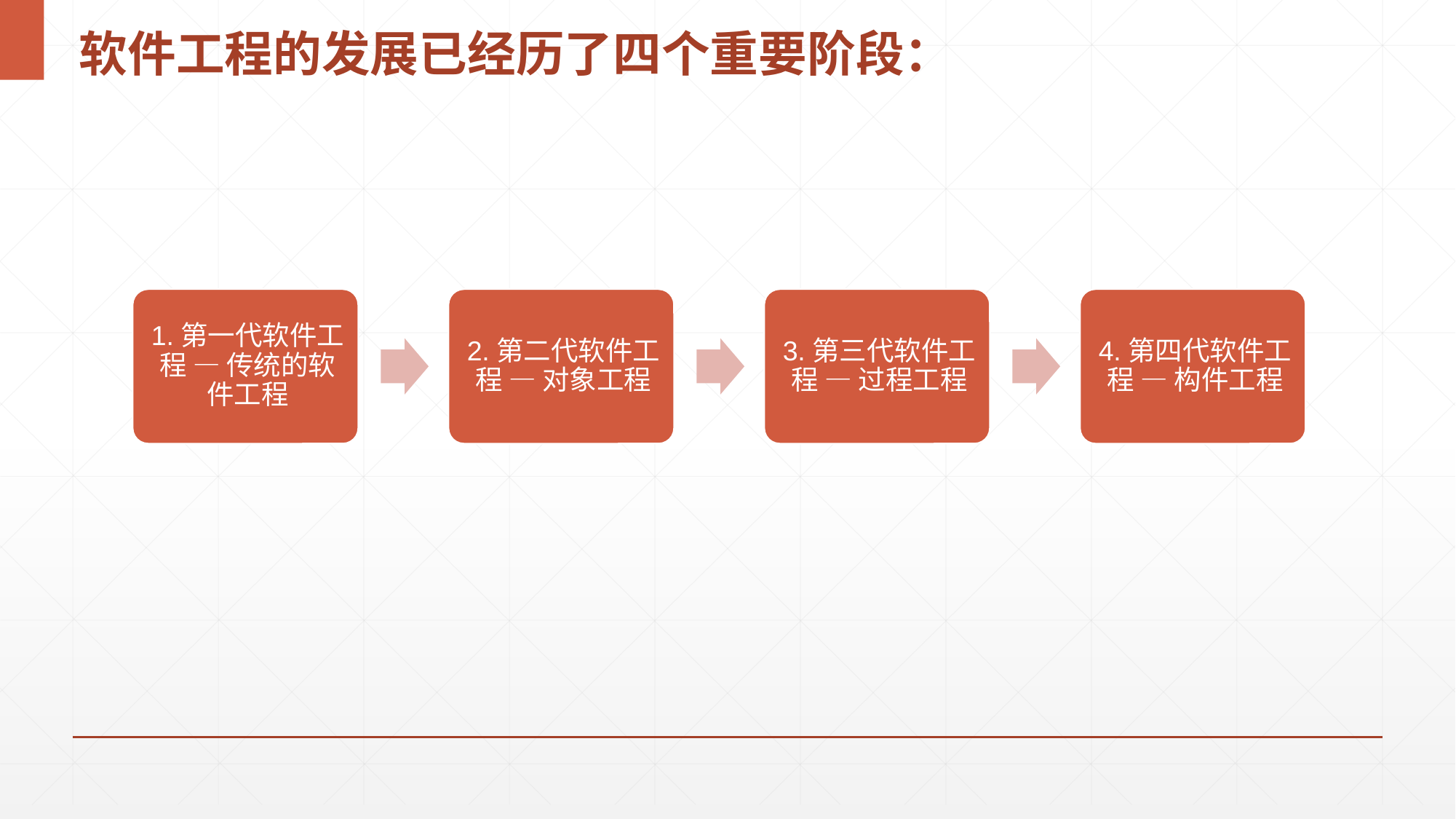

# 软件工程的发展已经历了四个重要阶段：
1.第一代软件工程 — 传统的软件工程

2.第二代软件工程 — 对象工程

3.第三代软件工程 — 过程工程

4.第四代软件工程 — 构件工程